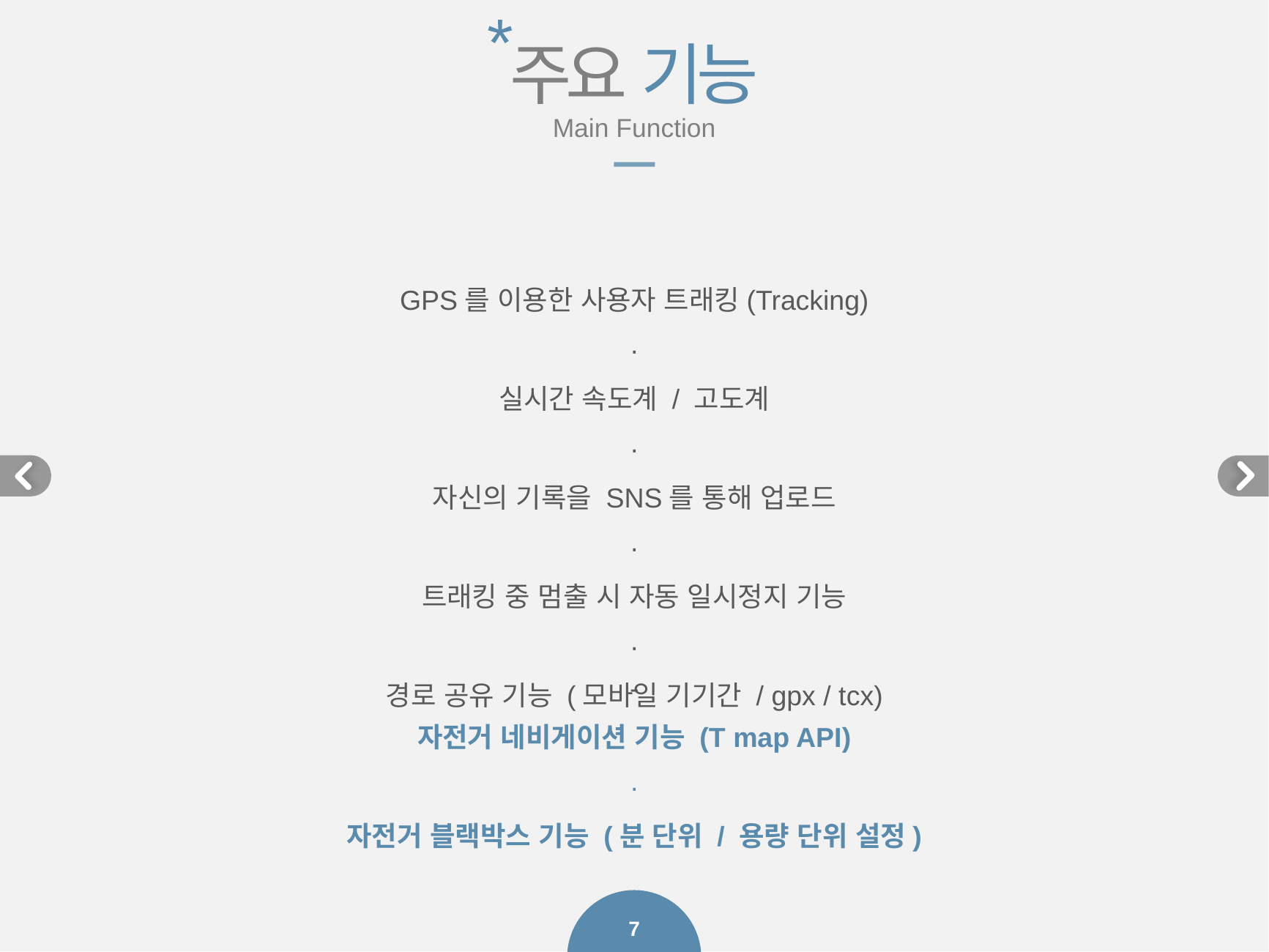

*
주요 기능
Main Function
GPS를 이용한 사용자 트래킹(Tracking)
·
실시간 속도계 / 고도계
·
자신의 기록을 SNS를 통해 업로드
·
트래킹 중 멈출 시 자동 일시정지 기능
·
경로 공유 기능 (모바일 기기간 / gpx / tcx)

-
자전거 네비게이션 기능 (T map API)
·
자전거 블랙박스 기능 (분 단위 / 용량 단위 설정)